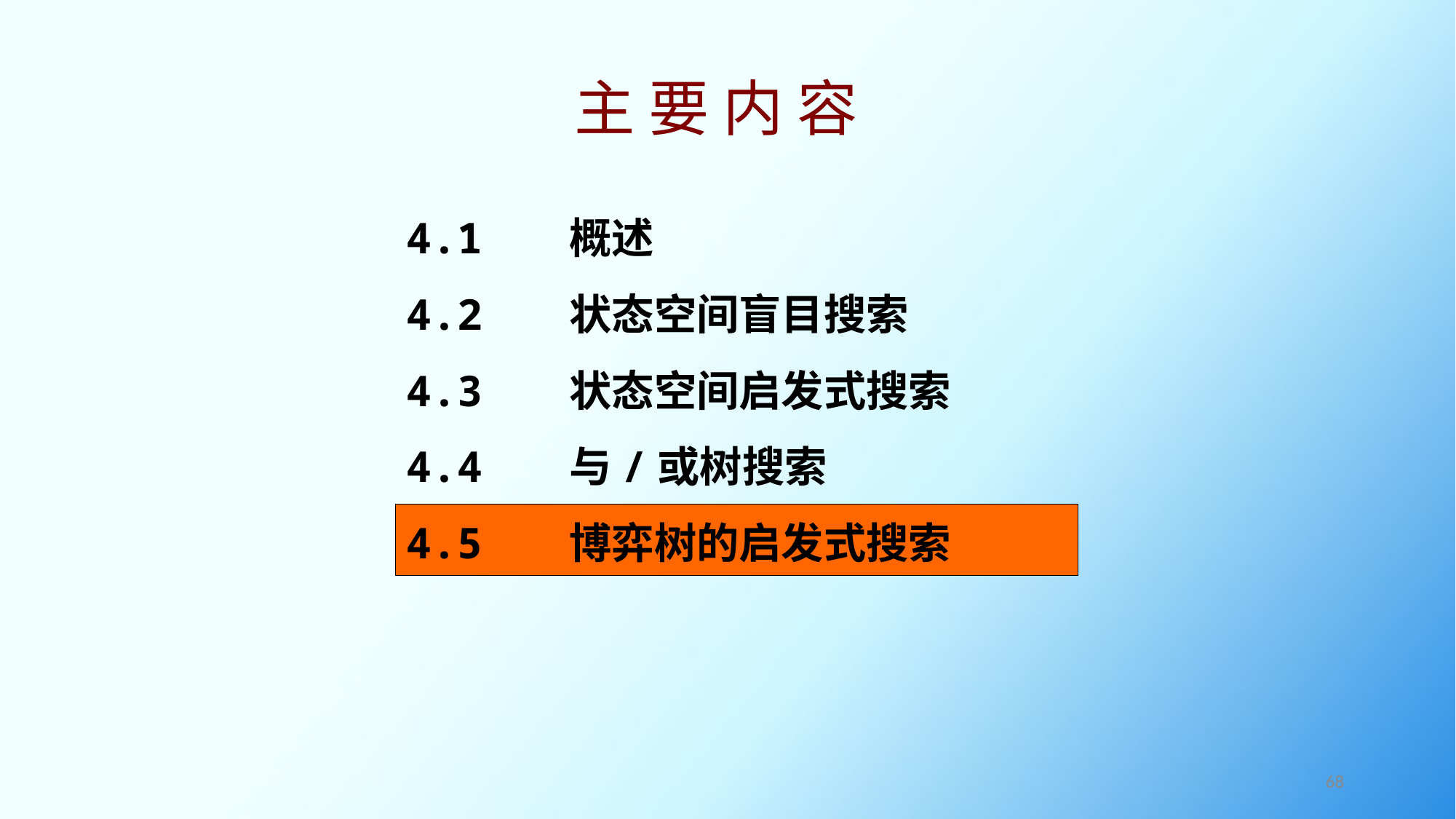

# 主 要 内 容
4.1   概述
4.2   状态空间盲目搜索
4.3   状态空间启发式搜索
4.4   与/或树搜索
4.5   博弈树的启发式搜索

68